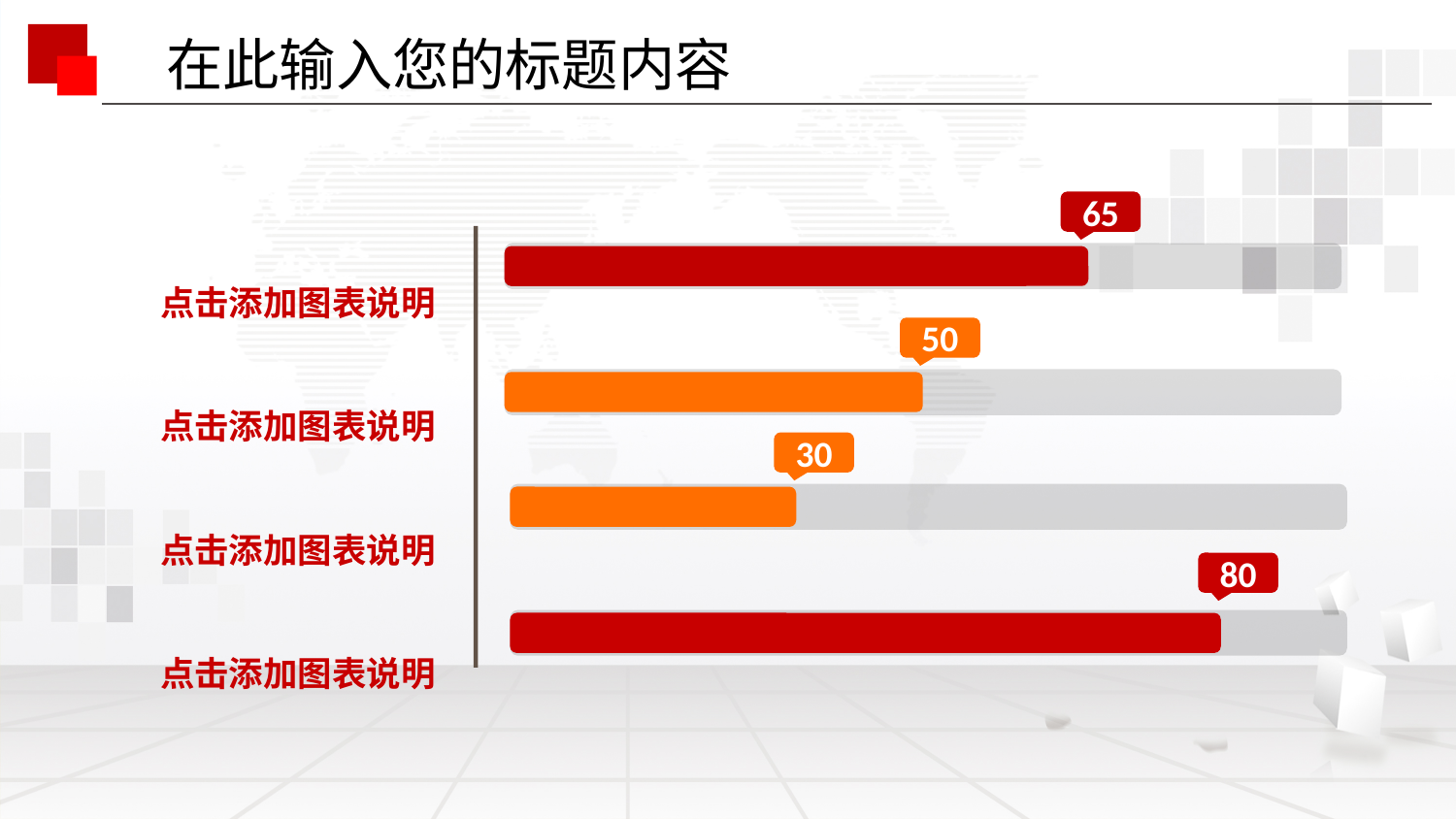

在此输入您的标题内容
65
点击添加图表说明
点击添加图表说明
点击添加图表说明
点击添加图表说明

50

30

80